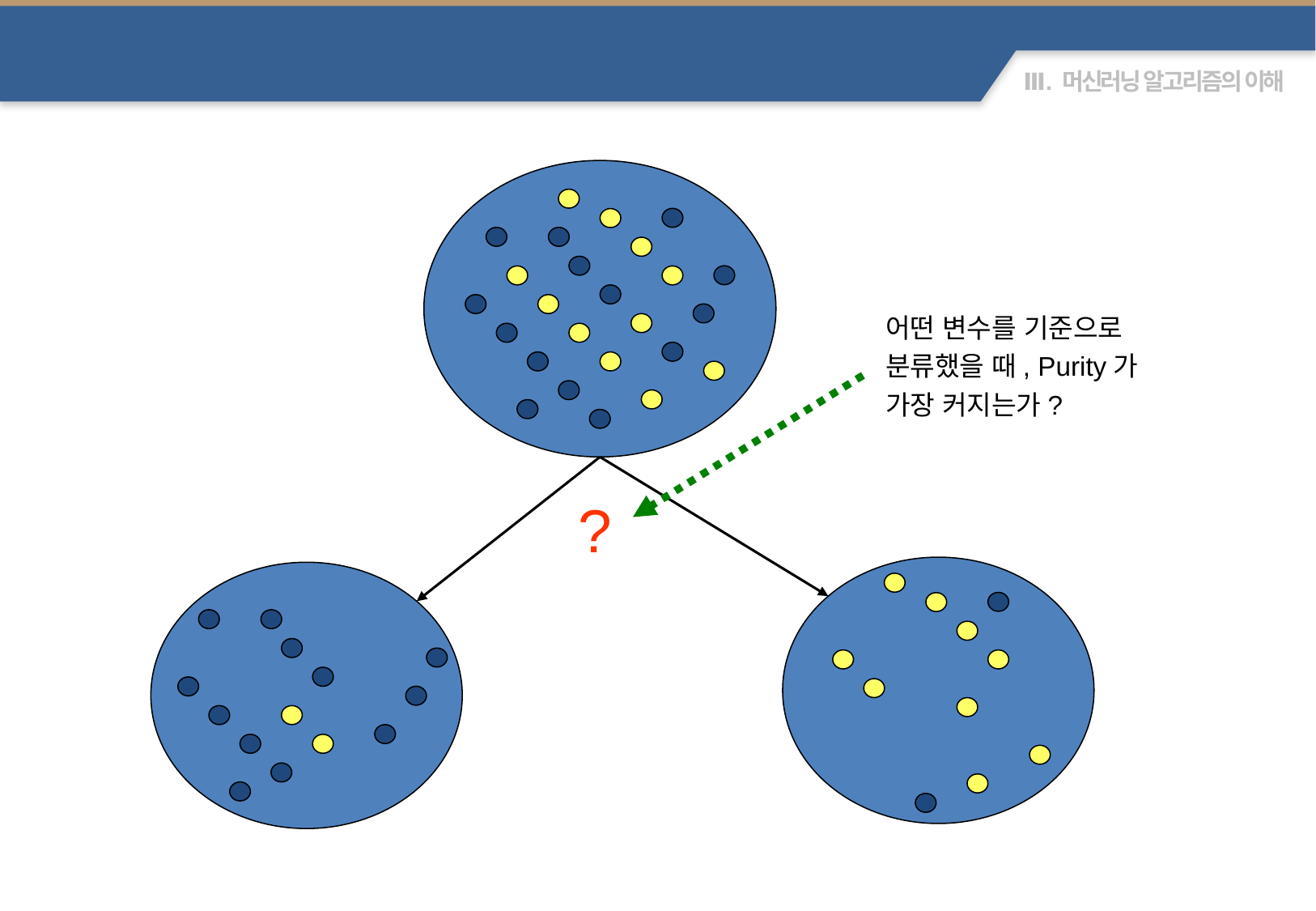

Splitting Criteria : Purity vs. Diversity

어떤 변수를 기준으로
분류했을 때, Purity가
가장 커지는가?

?